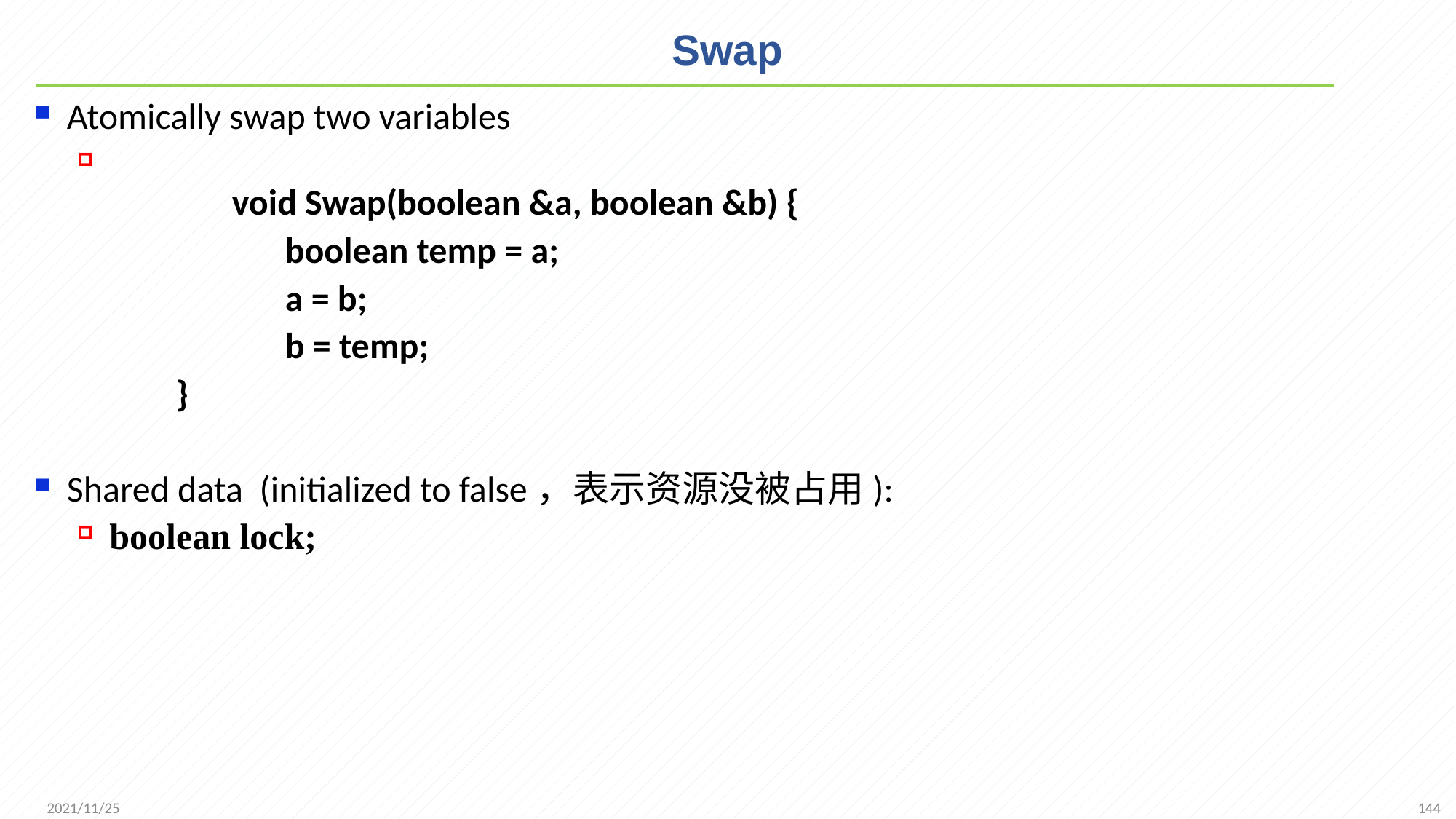

# Swap
Atomically swap two variables
		void Swap(boolean &a, boolean &b) {
			boolean temp = a;
			a = b;
			b = temp;
		}

Shared data  (initialized to false，表示资源没被占用):
boolean lock;
144
2021/11/25